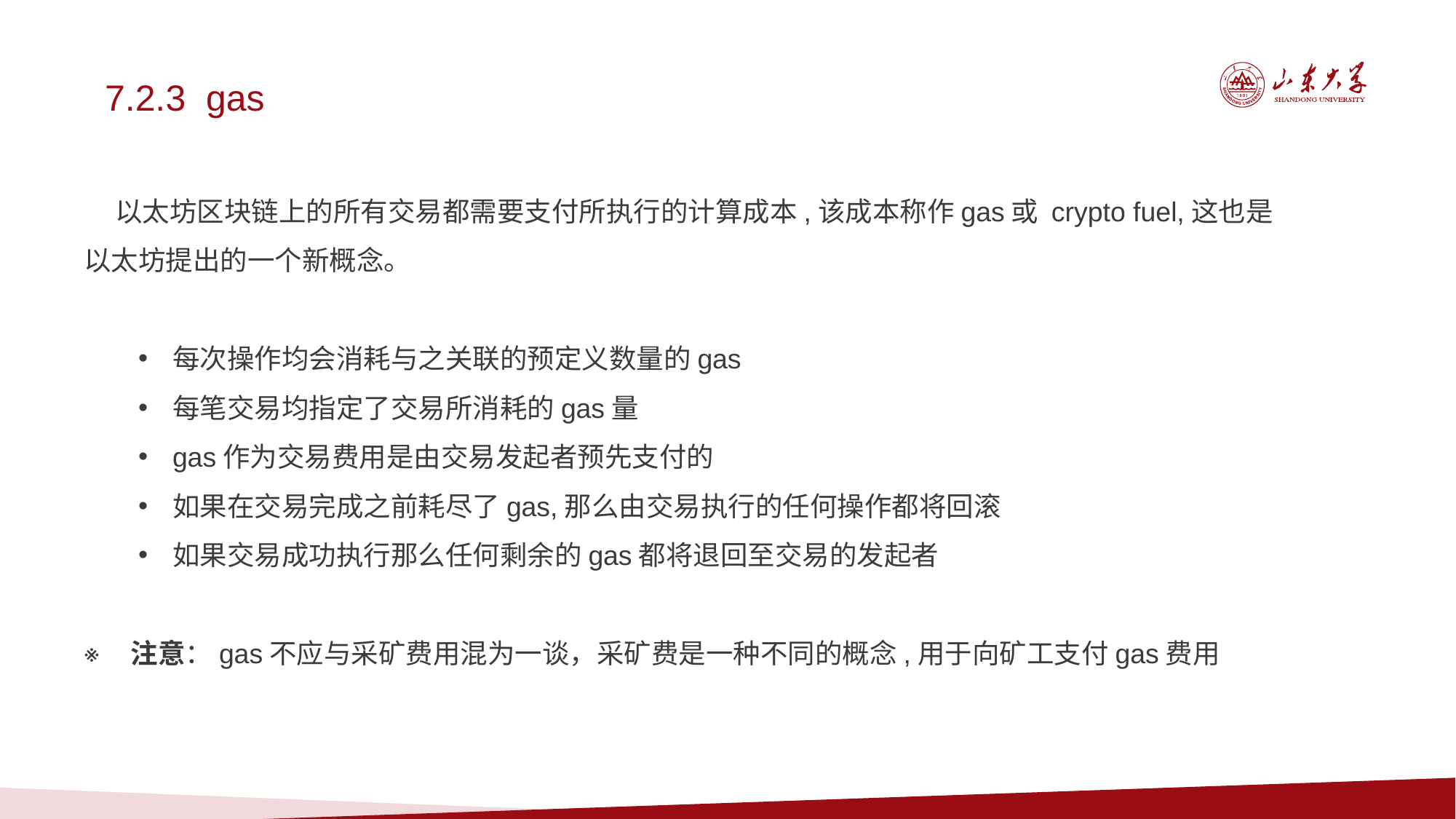

7.2.3  gas
    以太坊区块链上的所有交易都需要支付所执行的计算成本,该成本称作gas或 crypto fuel,这也是以太坊提出的一个新概念。

每次操作均会消耗与之关联的预定义数量的gas
每笔交易均指定了交易所消耗的gas量
gas作为交易费用是由交易发起者预先支付的
如果在交易完成之前耗尽了gas,那么由交易执行的任何操作都将回滚
如果交易成功执行那么任何剩余的gas都将退回至交易的发起者

 注意：gas不应与采矿费用混为一谈，采矿费是一种不同的概念,用于向矿工支付gas费用